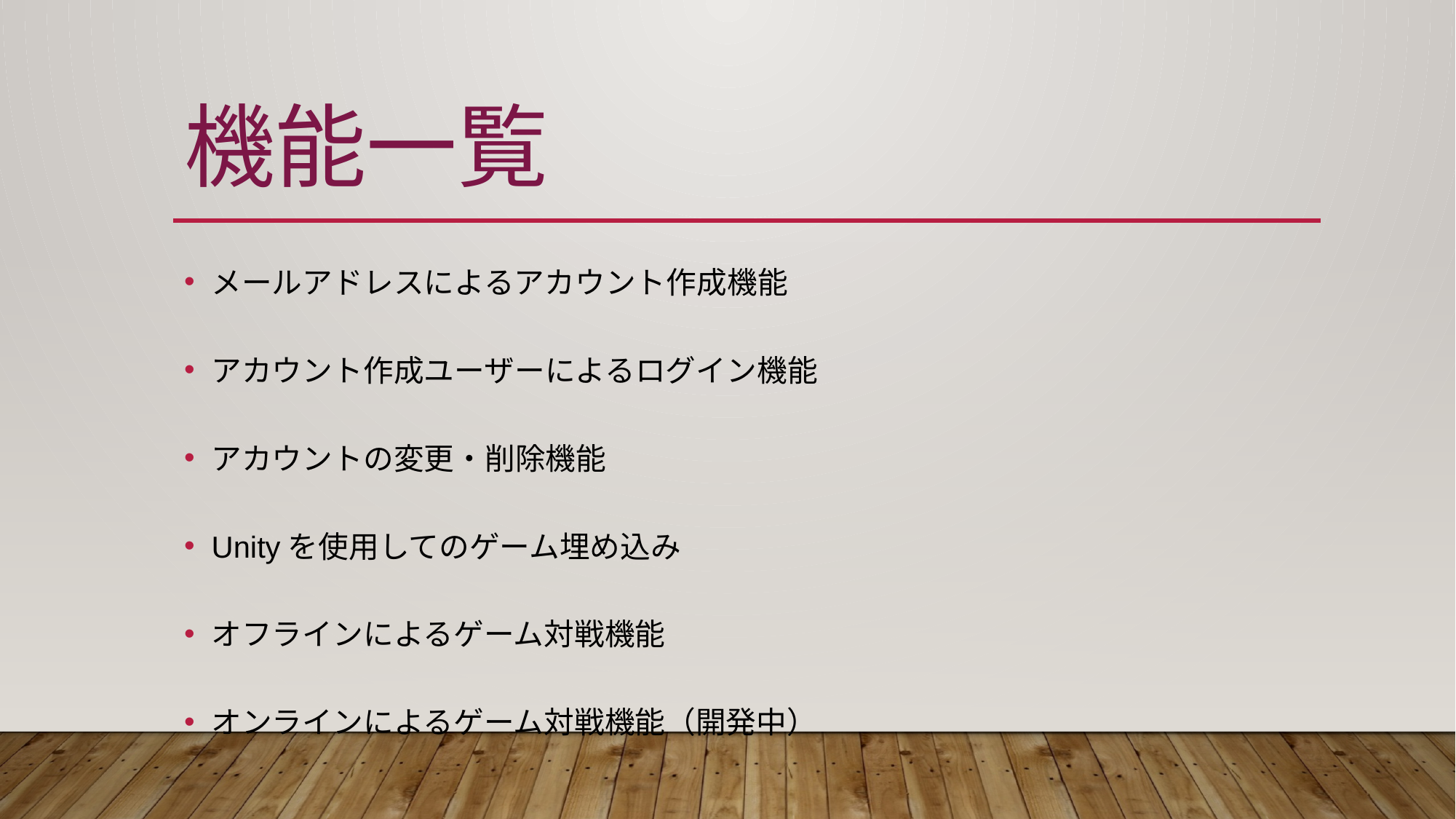

# 機能一覧
メールアドレスによるアカウント作成機能
アカウント作成ユーザーによるログイン機能
アカウントの変更・削除機能
Unityを使用してのゲーム埋め込み
オフラインによるゲーム対戦機能
オンラインによるゲーム対戦機能（開発中）